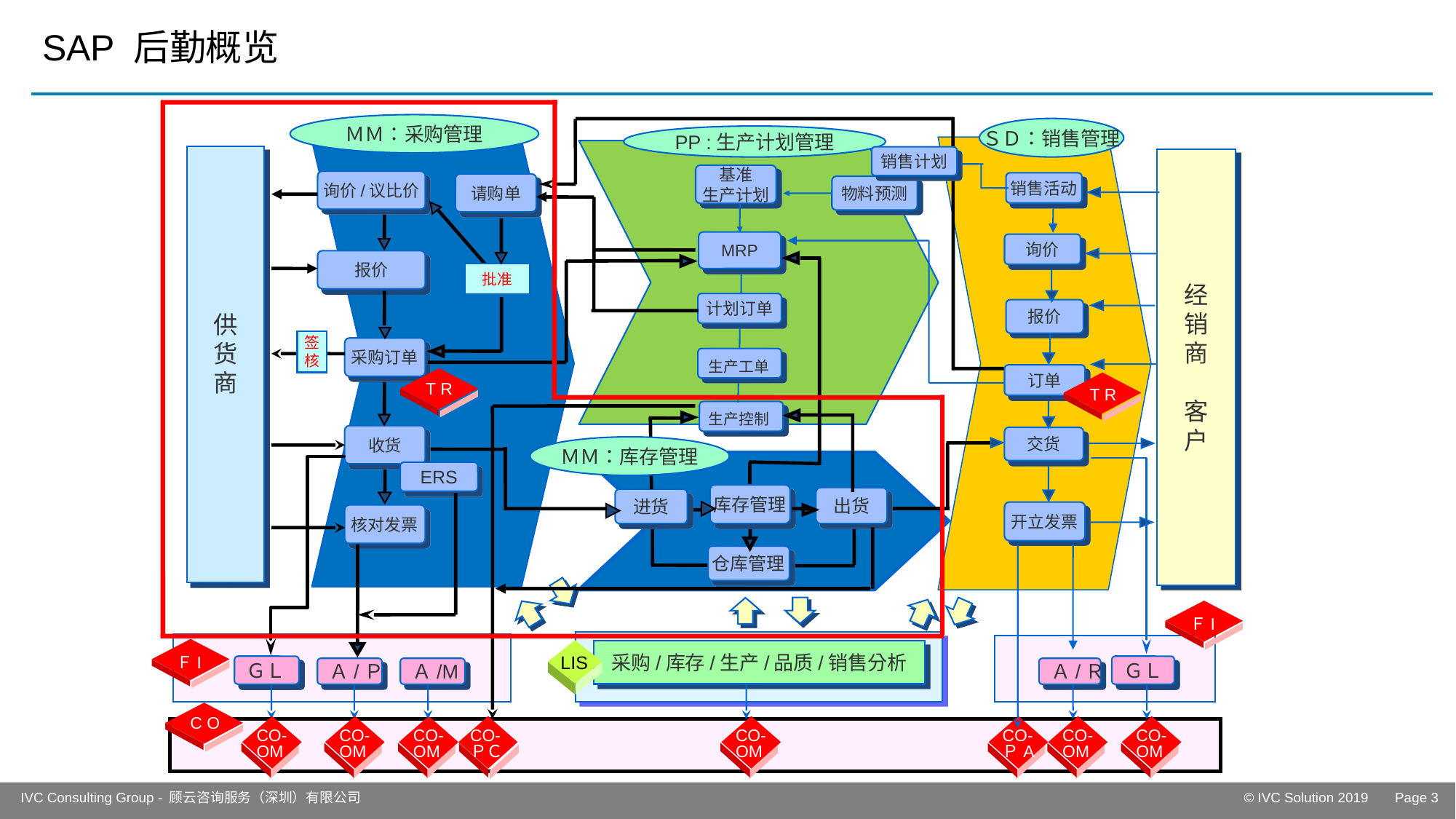

# SAP 后勤概览

ＭＭ：采购管理

ＳＤ：销售管理

PP :生产计划管理

供
货
商

销售计划
经
销
商

客
户

基准
生产计划
询价/议比价
销售活动
请购单
物料预测

MRP

询价

报价

批准

计划订单

报价

签
核

采购订单

生产工单

订单

T R

T R

生产控制

收货
交货

ＭＭ：库存管理

ERS

库存管理
出货
进货

开立发票

核对发票

仓库管理

ＦI

ＦI

LIS
采购/库存/生产/品质/销售分析
ＧＬ
ＧＬ
Ａ/Ｐ
Ａ/M
Ａ/Ｒ

C O

CO-
OM

CO-
OM

CO-
OM

CO-
ＰＣ

CO-
OM

CO-
ＰA

CO-
OM

CO-
OM